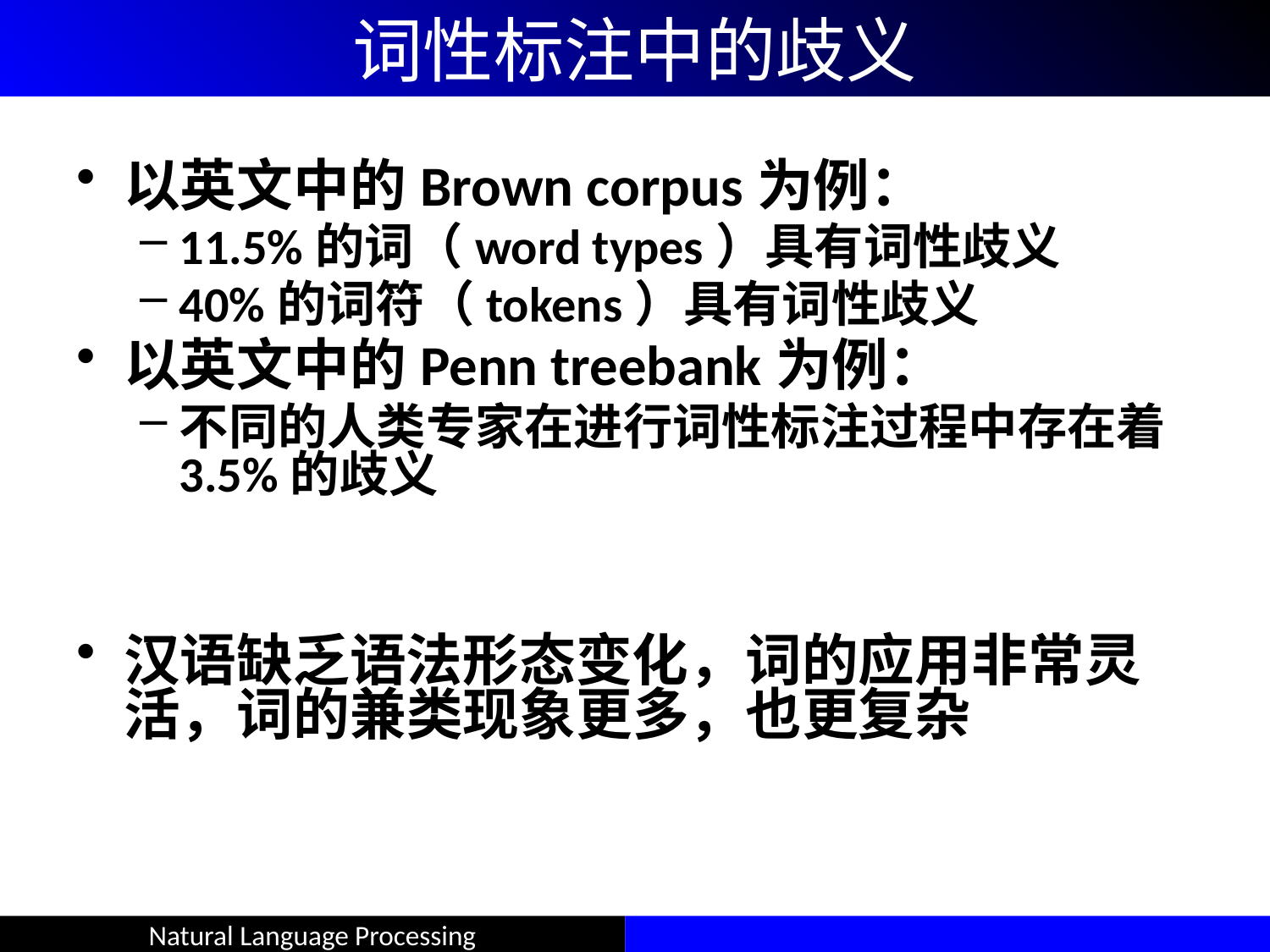

# 词性标注中的歧义
以英文中的Brown corpus为例：
11.5%的词（word types）具有词性歧义
40%的词符（tokens）具有词性歧义
以英文中的Penn treebank为例：
不同的人类专家在进行词性标注过程中存在着3.5%的歧义

汉语缺乏语法形态变化，词的应用非常灵活，词的兼类现象更多，也更复杂